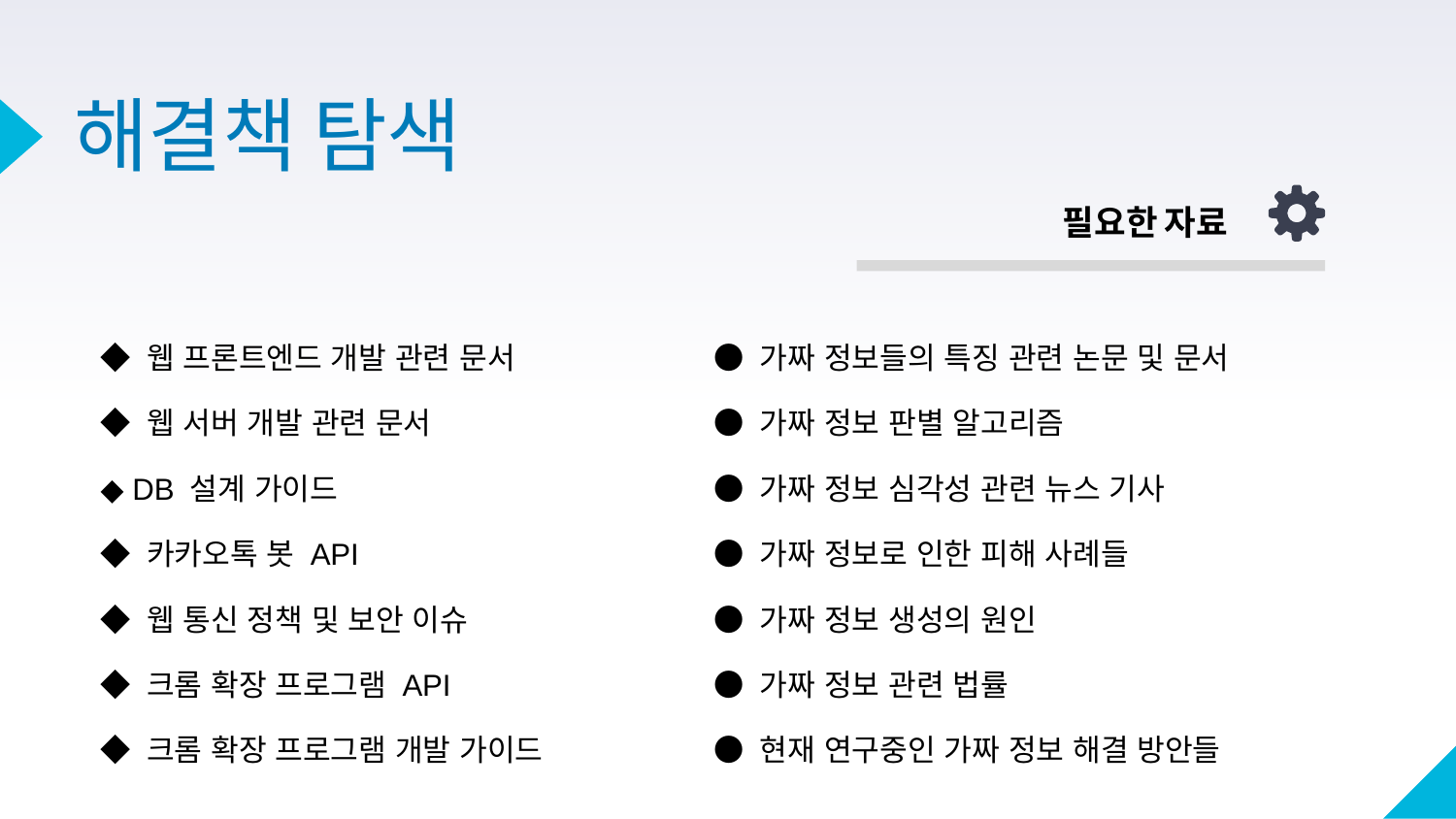

# 해결책 탐색

필요한 자료

◆ 웹 프론트엔드 개발 관련 문서
◆ 웹 서버 개발 관련 문서
◆ DB 설계 가이드
◆ 카카오톡 봇 API
◆ 웹 통신 정책 및 보안 이슈
◆ 크롬 확장 프로그램 API
◆ 크롬 확장 프로그램 개발 가이드
● 가짜 정보들의 특징 관련 논문 및 문서
● 가짜 정보 판별 알고리즘
● 가짜 정보 심각성 관련 뉴스 기사
● 가짜 정보로 인한 피해 사례들
● 가짜 정보 생성의 원인
● 가짜 정보 관련 법률
● 현재 연구중인 가짜 정보 해결 방안들